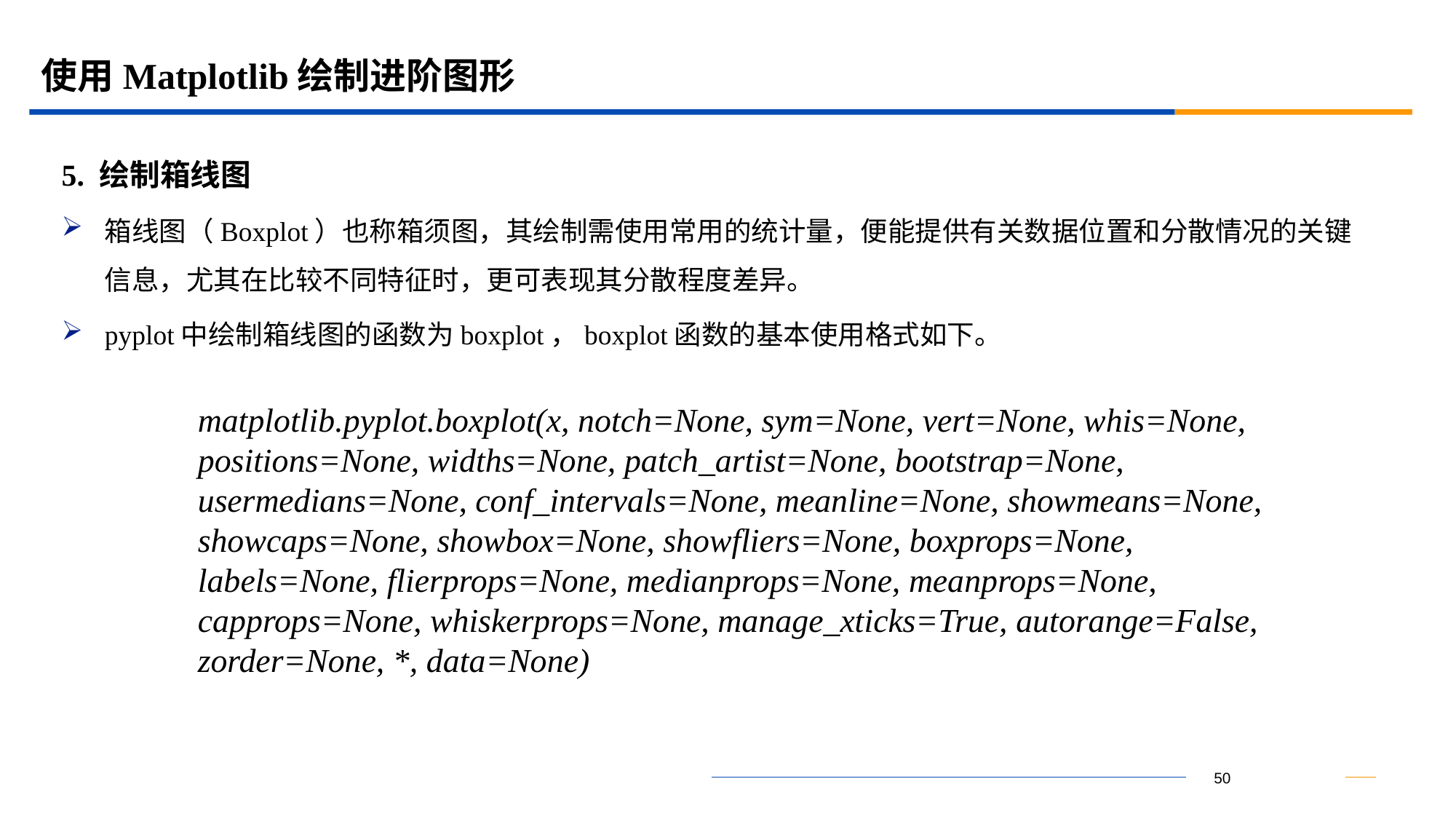

# 使用Matplotlib绘制进阶图形
5. 绘制箱线图
箱线图（Boxplot）也称箱须图，其绘制需使用常用的统计量，便能提供有关数据位置和分散情况的关键信息，尤其在比较不同特征时，更可表现其分散程度差异。
pyplot中绘制箱线图的函数为boxplot，boxplot函数的基本使用格式如下。

matplotlib.pyplot.boxplot(x, notch=None, sym=None, vert=None, whis=None, positions=None, widths=None, patch_artist=None, bootstrap=None, usermedians=None, conf_intervals=None, meanline=None, showmeans=None, showcaps=None, showbox=None, showfliers=None, boxprops=None, labels=None, flierprops=None, medianprops=None, meanprops=None, capprops=None, whiskerprops=None, manage_xticks=True, autorange=False, zorder=None, *, data=None)